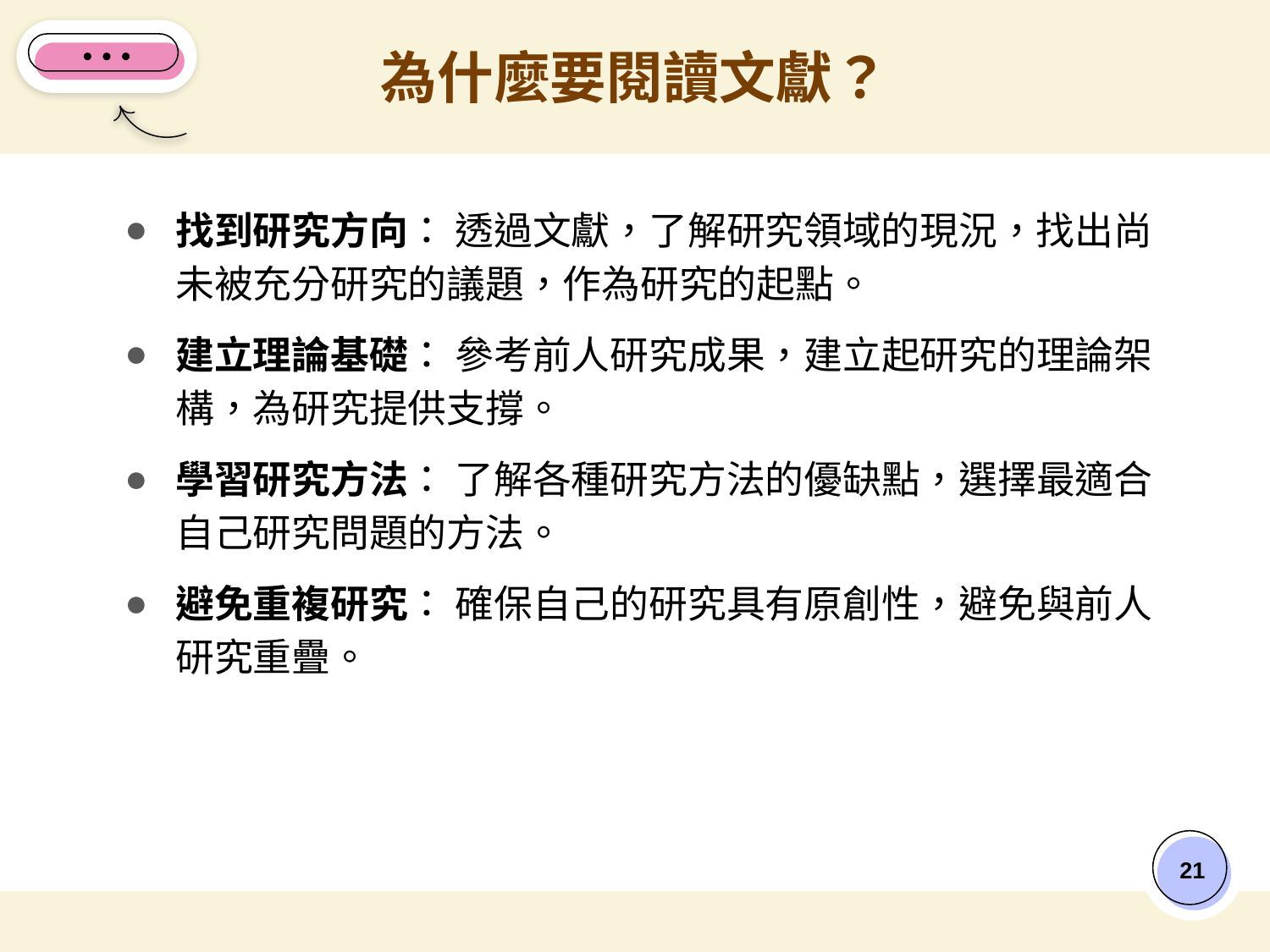

# 為什麼要閱讀文獻？
找到研究方向： 透過文獻，了解研究領域的現況，找出尚未被充分研究的議題，作為研究的起點。
建立理論基礎： 參考前人研究成果，建立起研究的理論架構，為研究提供支撐。
學習研究方法： 了解各種研究方法的優缺點，選擇最適合自己研究問題的方法。
避免重複研究： 確保自己的研究具有原創性，避免與前人研究重疊。
21